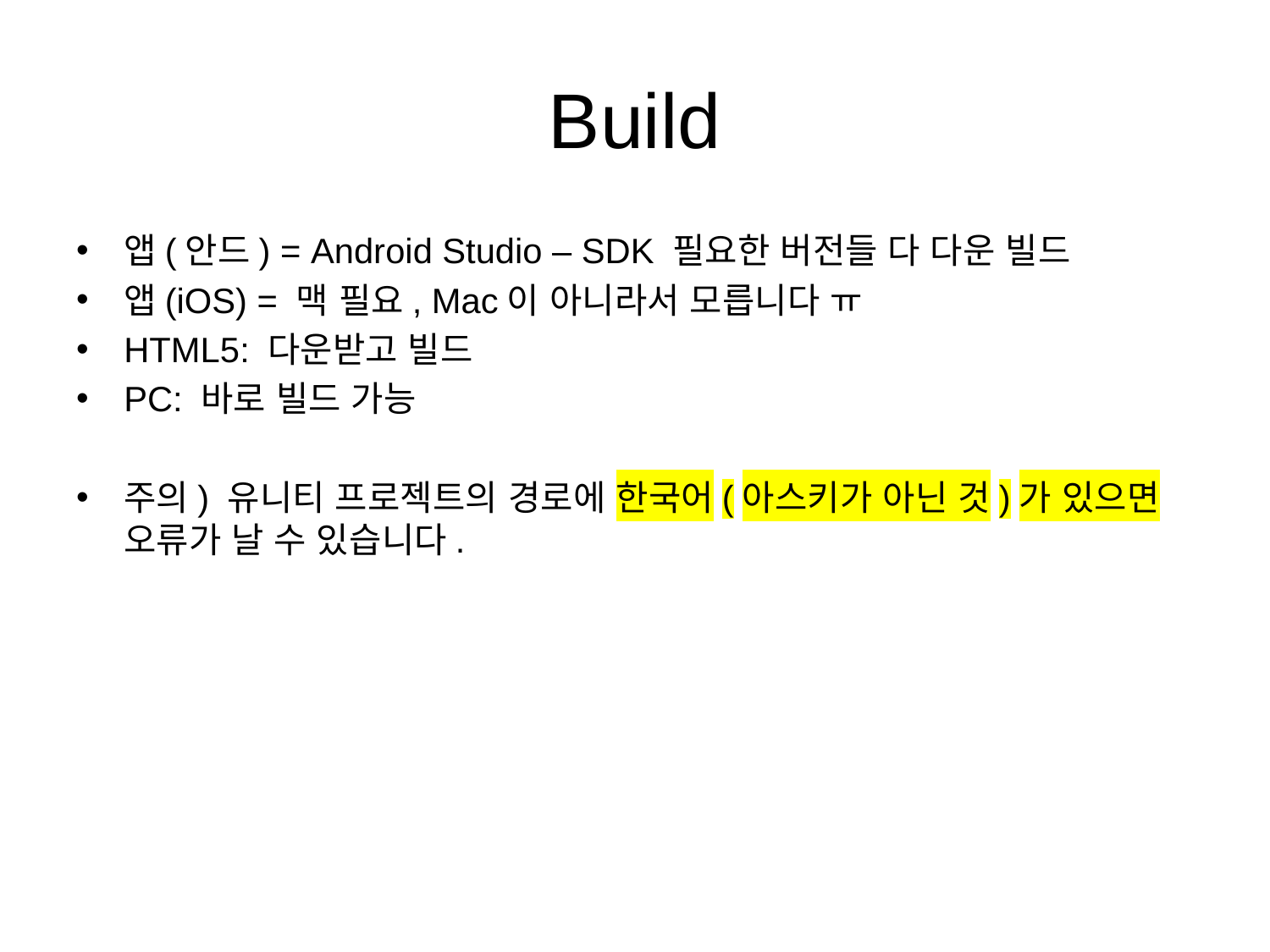

# Build
앱(안드) = Android Studio – SDK 필요한 버전들 다 다운 빌드
앱(iOS) = 맥 필요, Mac이 아니라서 모릅니다 ㅠ
HTML5: 다운받고 빌드
PC: 바로 빌드 가능

주의) 유니티 프로젝트의 경로에 한국어(아스키가 아닌 것)가 있으면 오류가 날 수 있습니다.